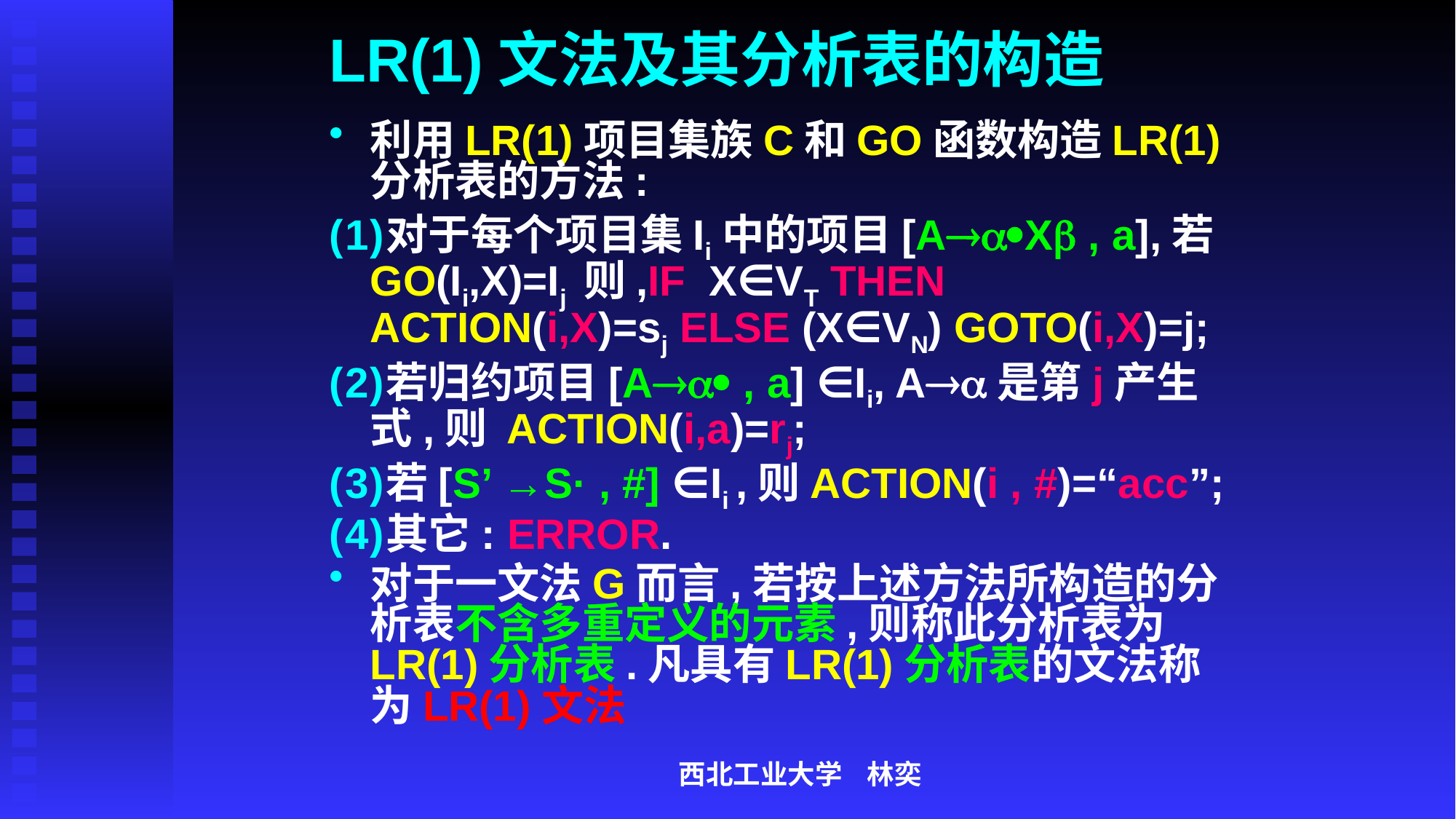

# LR(1)文法及其分析表的构造
利用LR(1)项目集族C和GO函数构造LR(1)分析表的方法:
对于每个项目集Ii中的项目[A→α•Xβ , a],若GO(Ii,X)=Ij 则,IF  X∈VT THEN ACTION(i,X)=sj ELSE (X∈VN) GOTO(i,X)=j;
若归约项目[A→α• , a] ∈Ii, A→α是第j产生式,则 ACTION(i,a)=rj;
若[S’ →S· , #] ∈Ii ,则ACTION(i , #)=“acc”;
其它: ERROR.
对于一文法G而言,若按上述方法所构造的分析表不含多重定义的元素,则称此分析表为LR(1)分析表.凡具有LR(1)分析表的文法称为LR(1)文法

西北工业大学    林奕
101